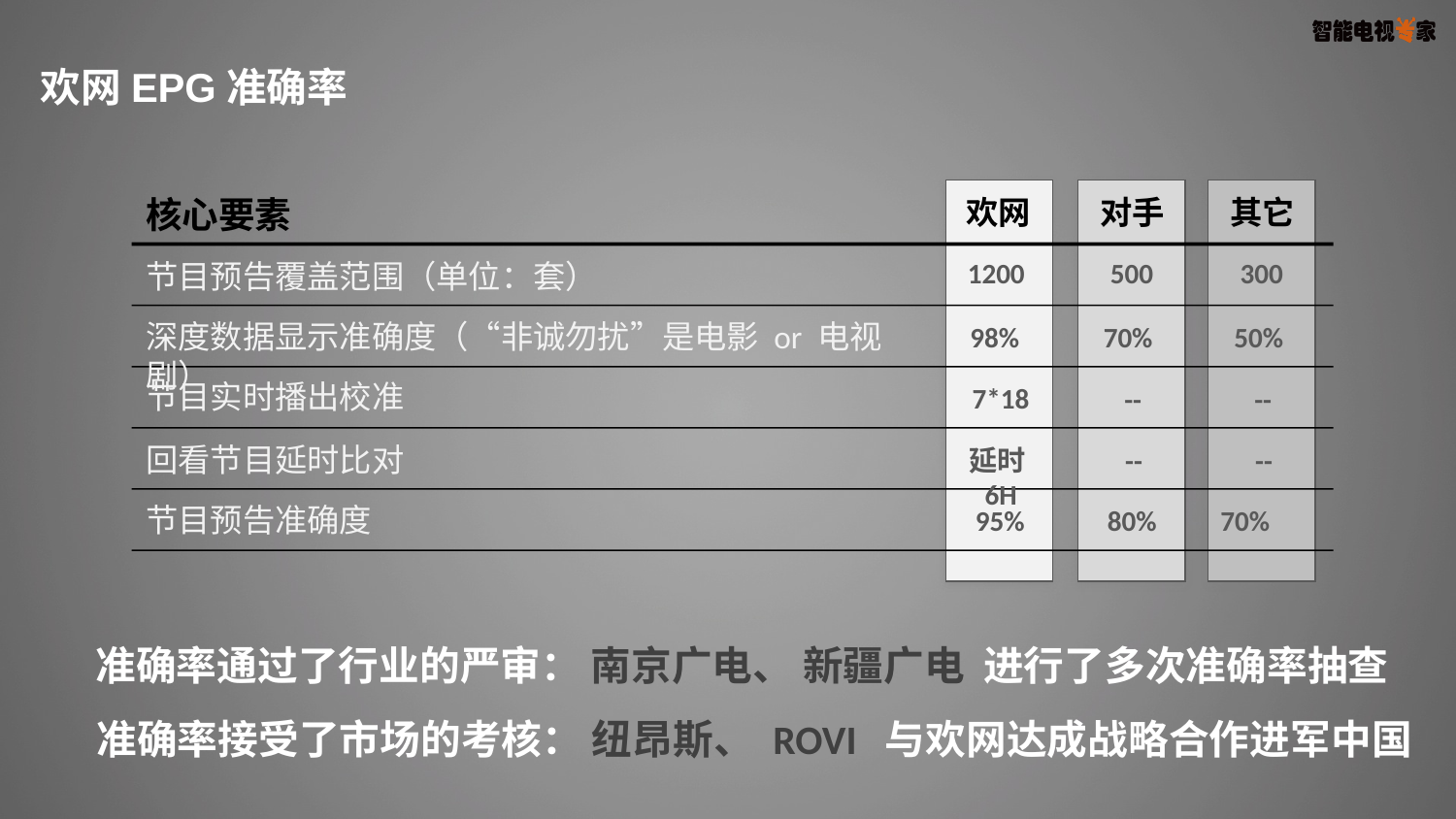

欢网EPG准确率

核心要素
对手
欢网
其它

节目预告覆盖范围（单位：套）
1200
500
300

深度数据显示准确度（“非诚勿扰”是电影 or 电视剧）
98%
70%
50%

节目实时播出校准
7*18
--
--

回看节目延时比对
--
--
延时6H

节目预告准确度
95%
80%
  70%

准确率通过了行业的严审： 南京广电、 新疆广电  进行了多次准确率抽查
准确率接受了市场的考核： 纽昂斯、 ROVI  与欢网达成战略合作进军中国